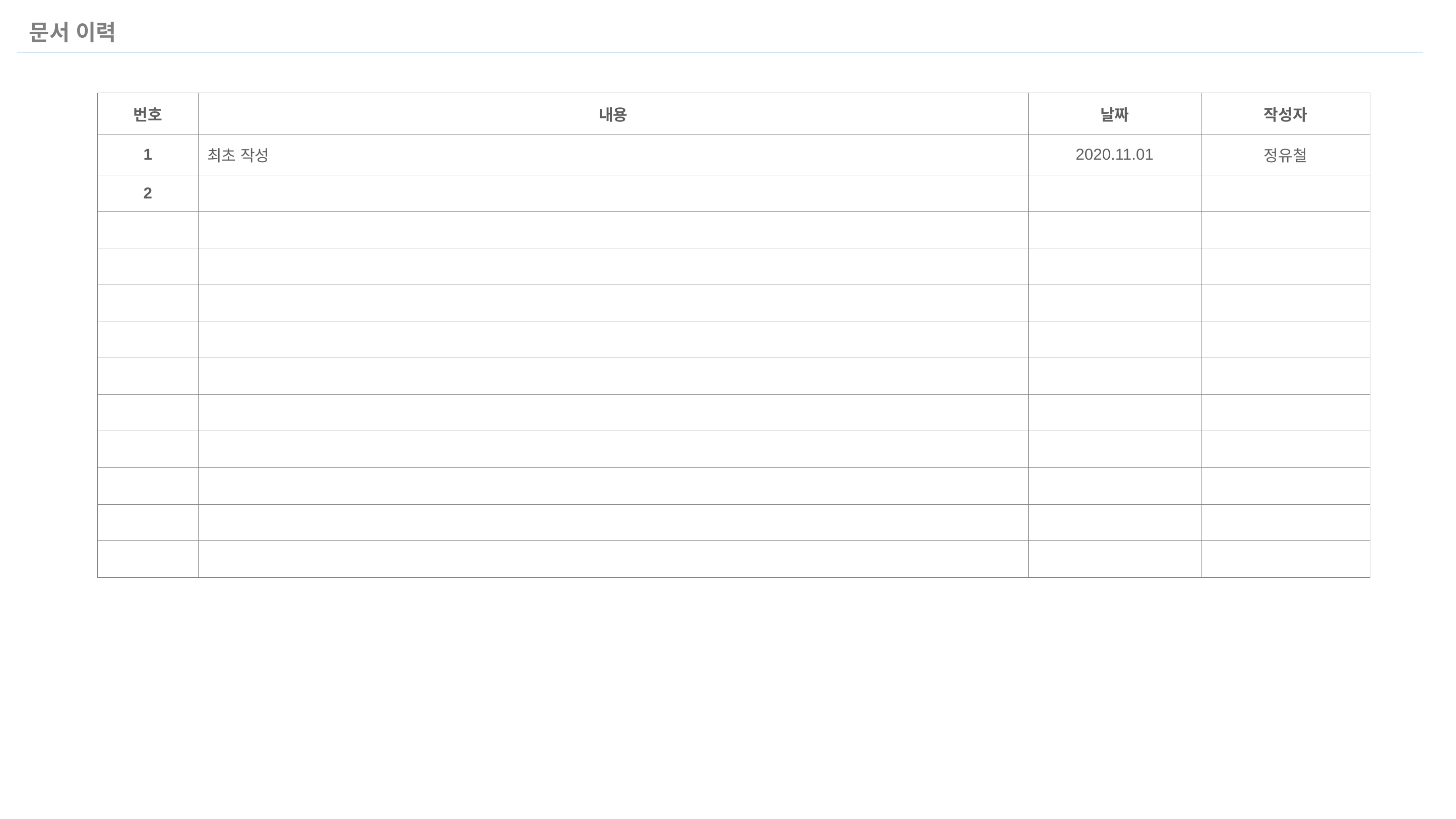

문서 이력
| 번호 | 내용 | 날짜 | 작성자 |
| --- | --- | --- | --- |
| 1 | 최초 작성 | 2020.11.01 | 정유철 |
| 2 |  |  |  |
|  |  |  |  |
|  |  |  |  |
|  |  |  |  |
|  |  |  |  |
|  |  |  |  |
|  |  |  |  |
|  |  |  |  |
|  |  |  |  |
|  |  |  |  |
|  |  |  |  |